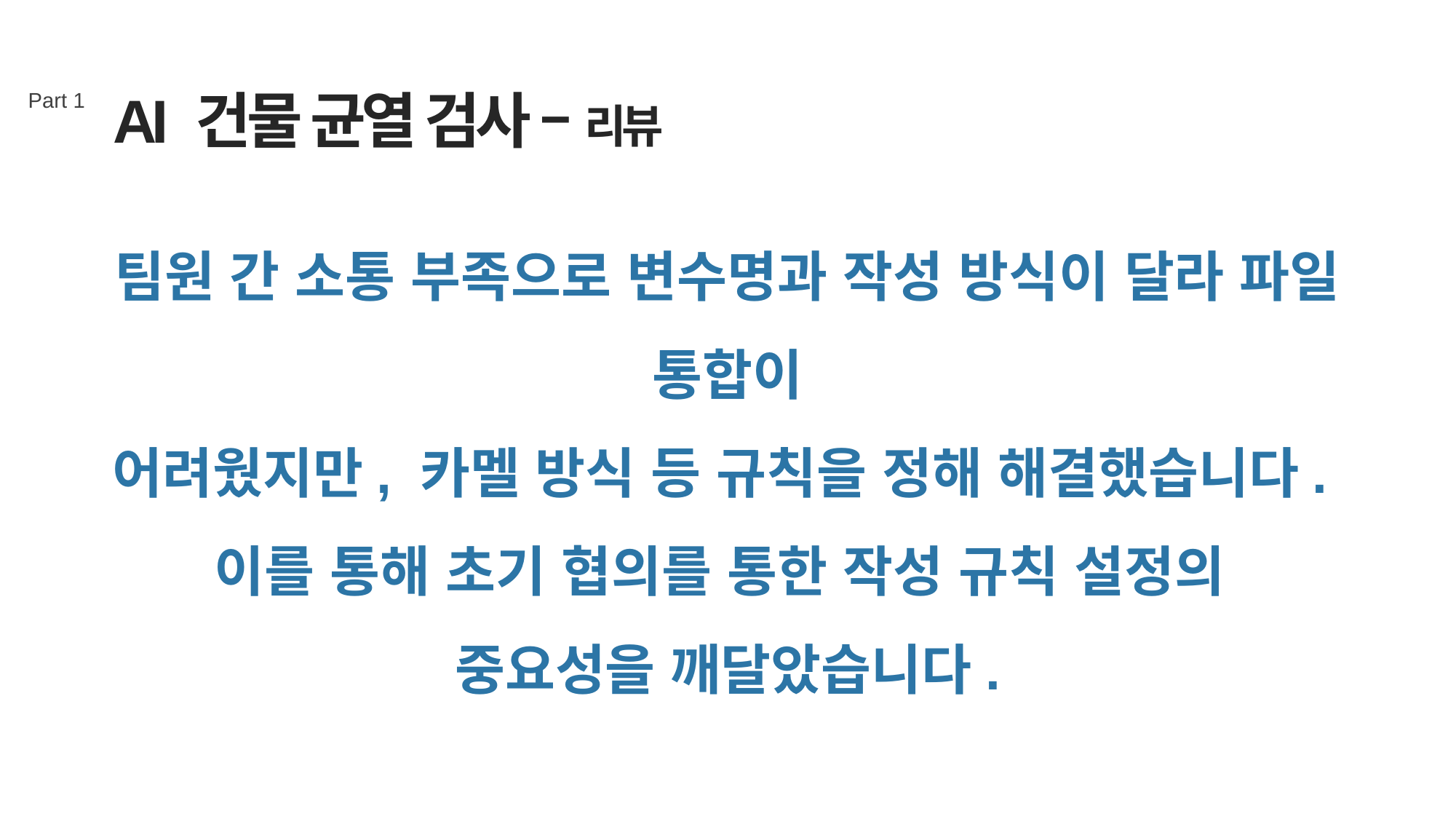

AI 건물 균열 검사 – 리뷰
Part 1
팀원 간 소통 부족으로 변수명과 작성 방식이 달라 파일 통합이
어려웠지만, 카멜 방식 등 규칙을 정해 해결했습니다.
이를 통해 초기 협의를 통한 작성 규칙 설정의
중요성을 깨달았습니다.